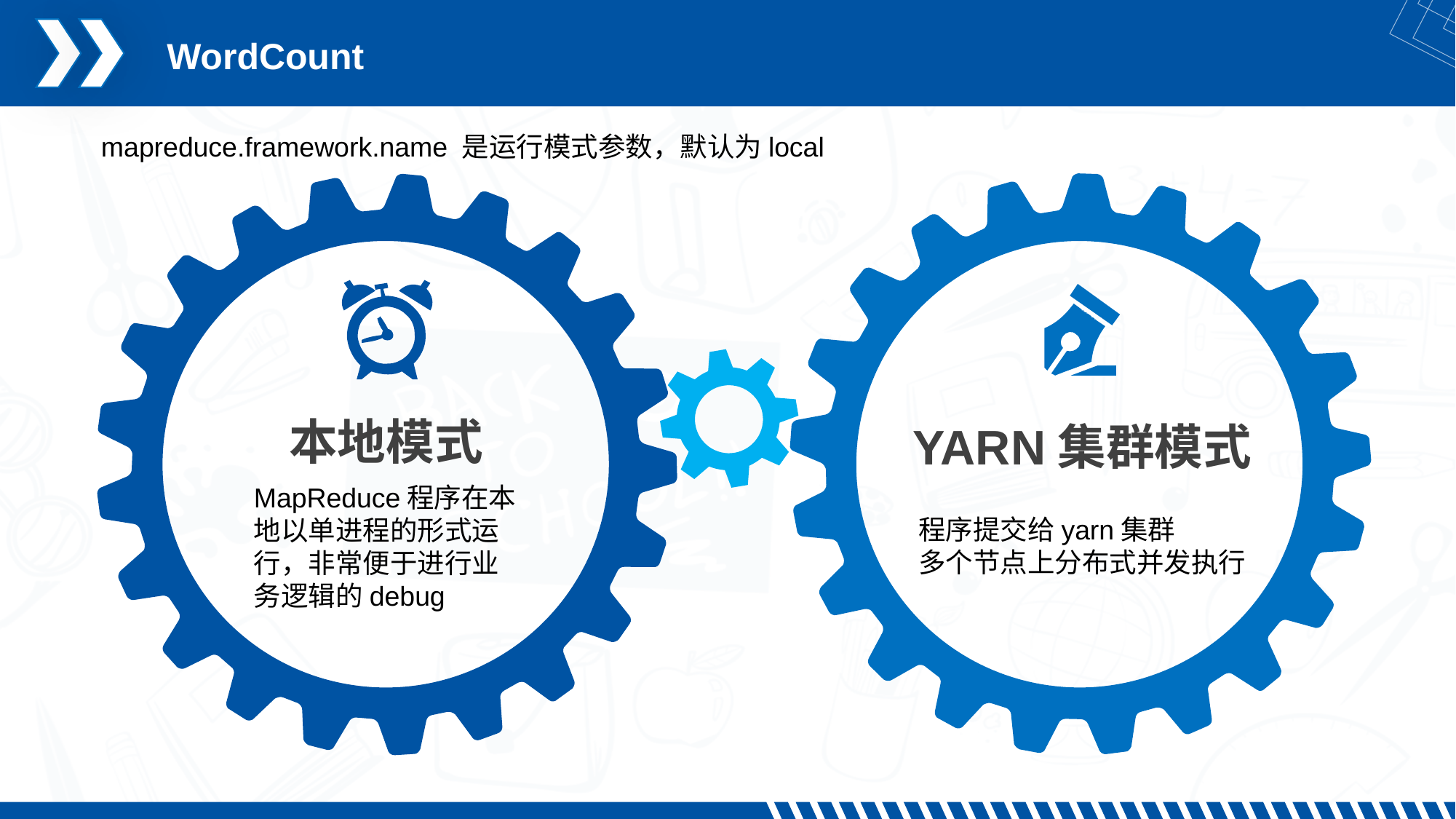

WordCount
mapreduce.framework.name 是运行模式参数，默认为local

本地模式
YARN集群模式
MapReduce程序在本地以单进程的形式运行，非常便于进行业务逻辑的debug
程序提交给yarn集群
多个节点上分布式并发执行